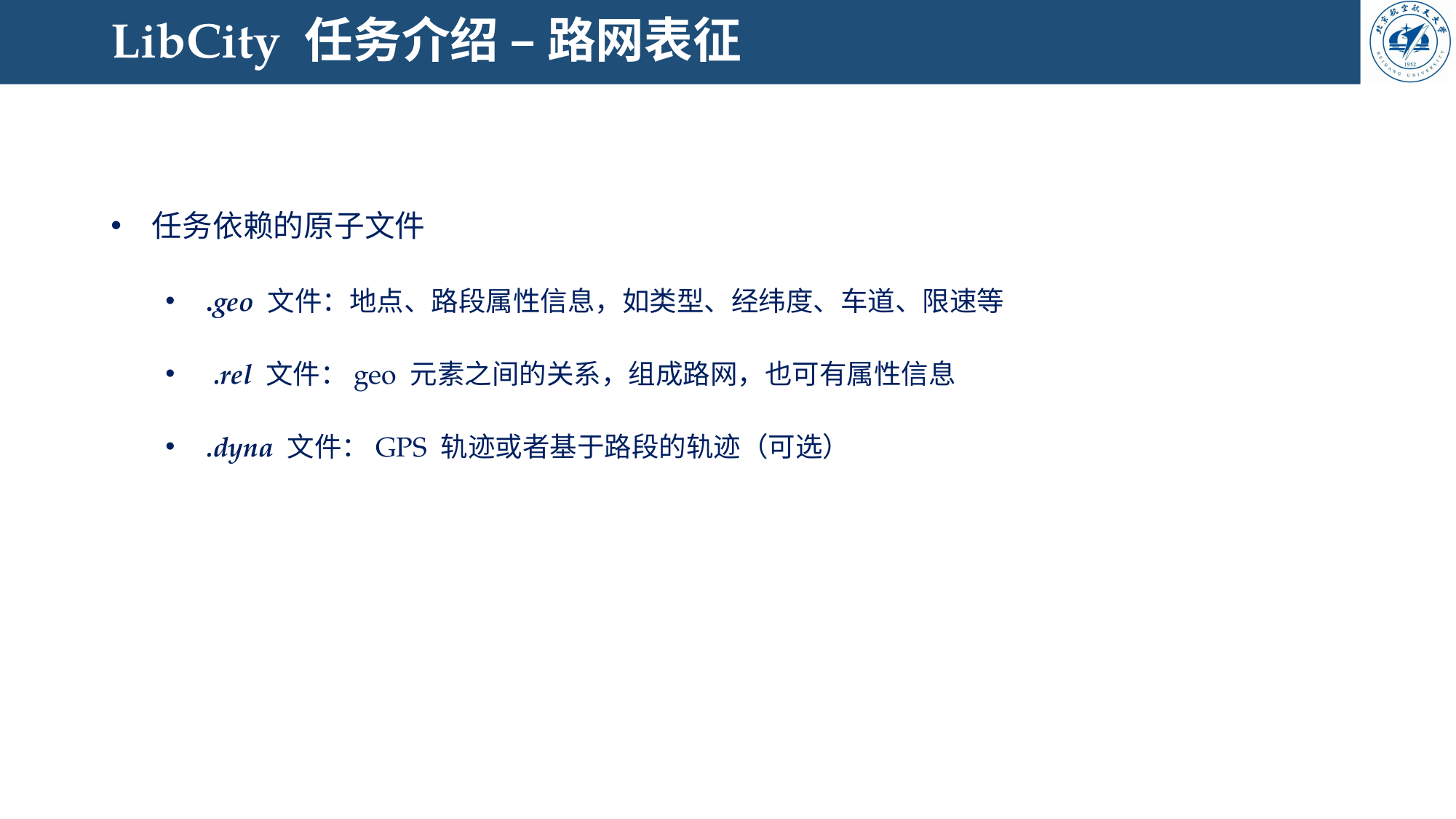

# LibCity 任务介绍 – 路网表征
任务依赖的原子文件
.geo 文件：地点、路段属性信息，如类型、经纬度、车道、限速等
 .rel 文件：geo 元素之间的关系，组成路网，也可有属性信息
.dyna 文件：GPS 轨迹或者基于路段的轨迹（可选）